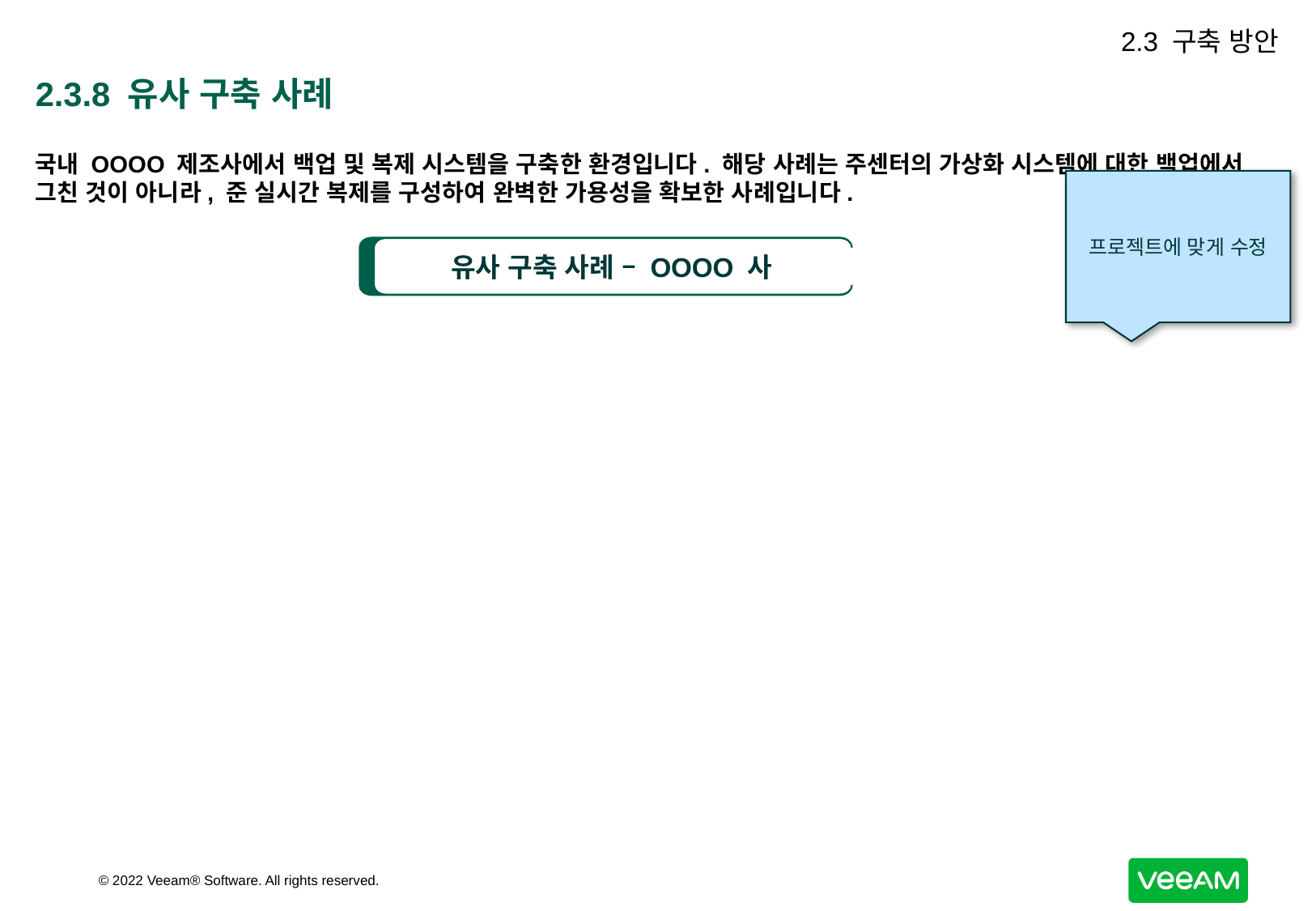

2.3 구축 방안
# 2.3.8 유사 구축 사례
국내 OOOO 제조사에서 백업 및 복제 시스템을 구축한 환경입니다. 해당 사례는 주센터의 가상화 시스템에 대한 백업에서 그친 것이 아니라, 준 실시간 복제를 구성하여 완벽한 가용성을 확보한 사례입니다.

프로젝트에 맞게 수정
유사 구축 사례 – OOOO 사